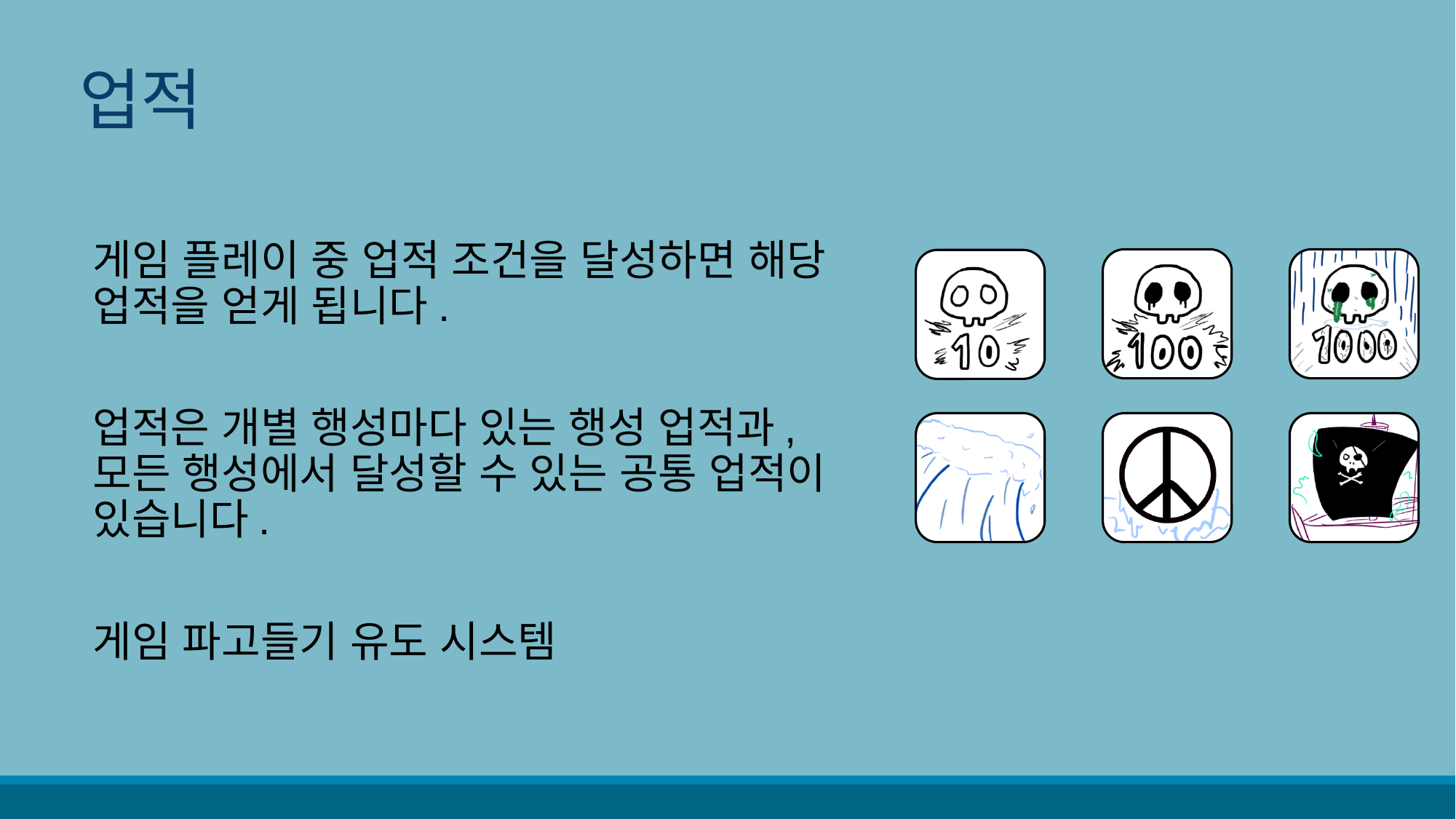

업적
게임 플레이 중 업적 조건을 달성하면 해당 업적을 얻게 됩니다.

업적은 개별 행성마다 있는 행성 업적과, 모든 행성에서 달성할 수 있는 공통 업적이 있습니다.

게임 파고들기 유도 시스템